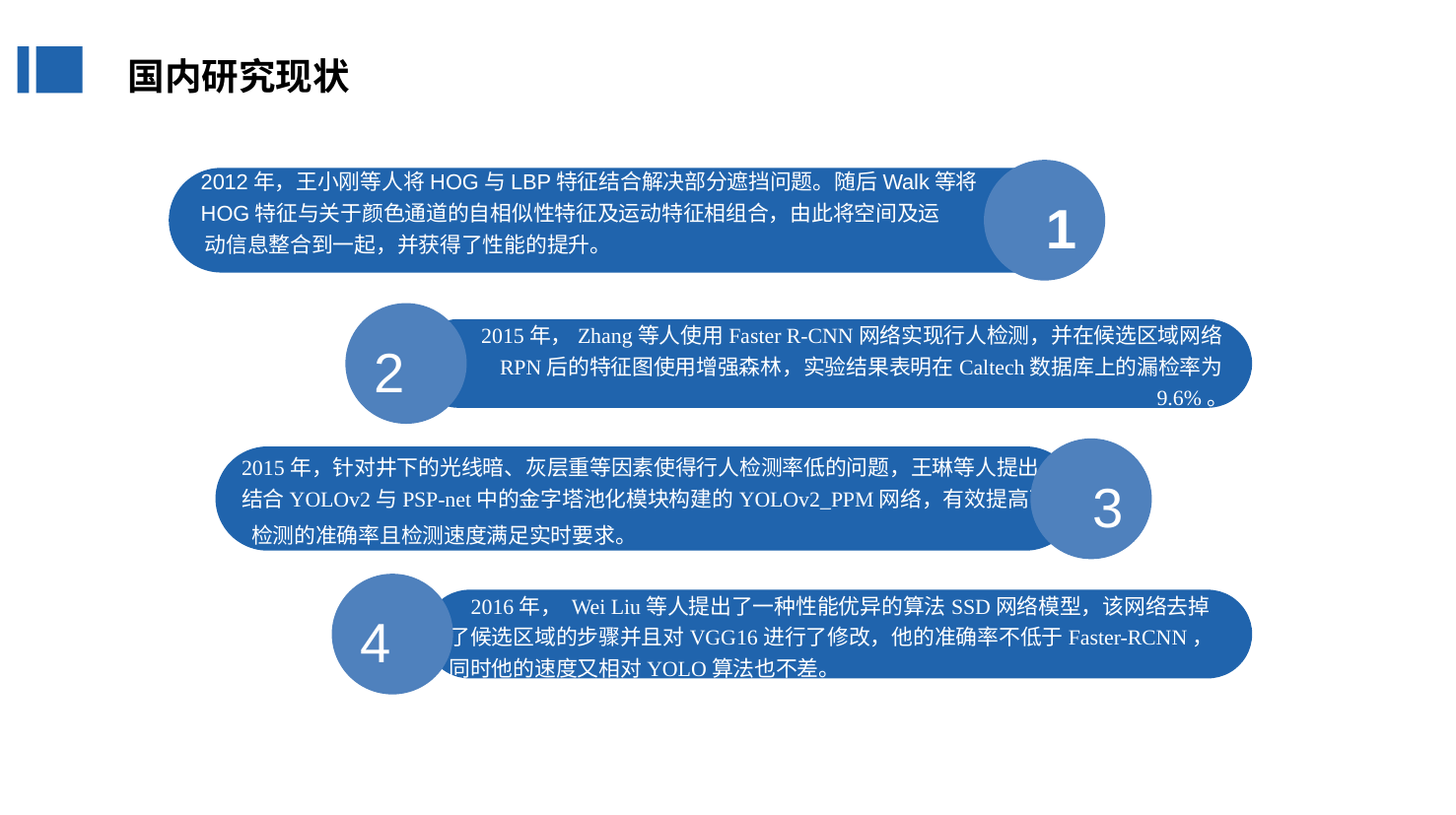

国内研究现状

1

 2012年，王小刚等人将HOG与LBP特征结合解决部分遮挡问题。随后Walk等将
 HOG特征与关于颜色通道的自相似性特征及运动特征相组合，由此将空间及运
 动信息整合到一起，并获得了性能的提升。

2
   2015年，Zhang等人使用Faster R-CNN网络实现行人检测，并在候选区域网络RPN后的特征图使用增强森林，实验结果表明在Caltech数据库上的漏检率为9.6%。
3
2015年，针对井下的光线暗、灰层重等因素使得行人检测率低的问题，王琳等人提出结合YOLOv2与PSP-net中的金字塔池化模块构建的YOLOv2_PPM网络，有效提高了
 检测的准确率且检测速度满足实时要求。
4
    2016年， Wei Liu等人提出了一种性能优异的算法SSD网络模型，该网络去掉了候选区域的步骤并且对VGG16进行了修改，他的准确率不低于Faster-RCNN，同时他的速度又相对YOLO算法也不差。